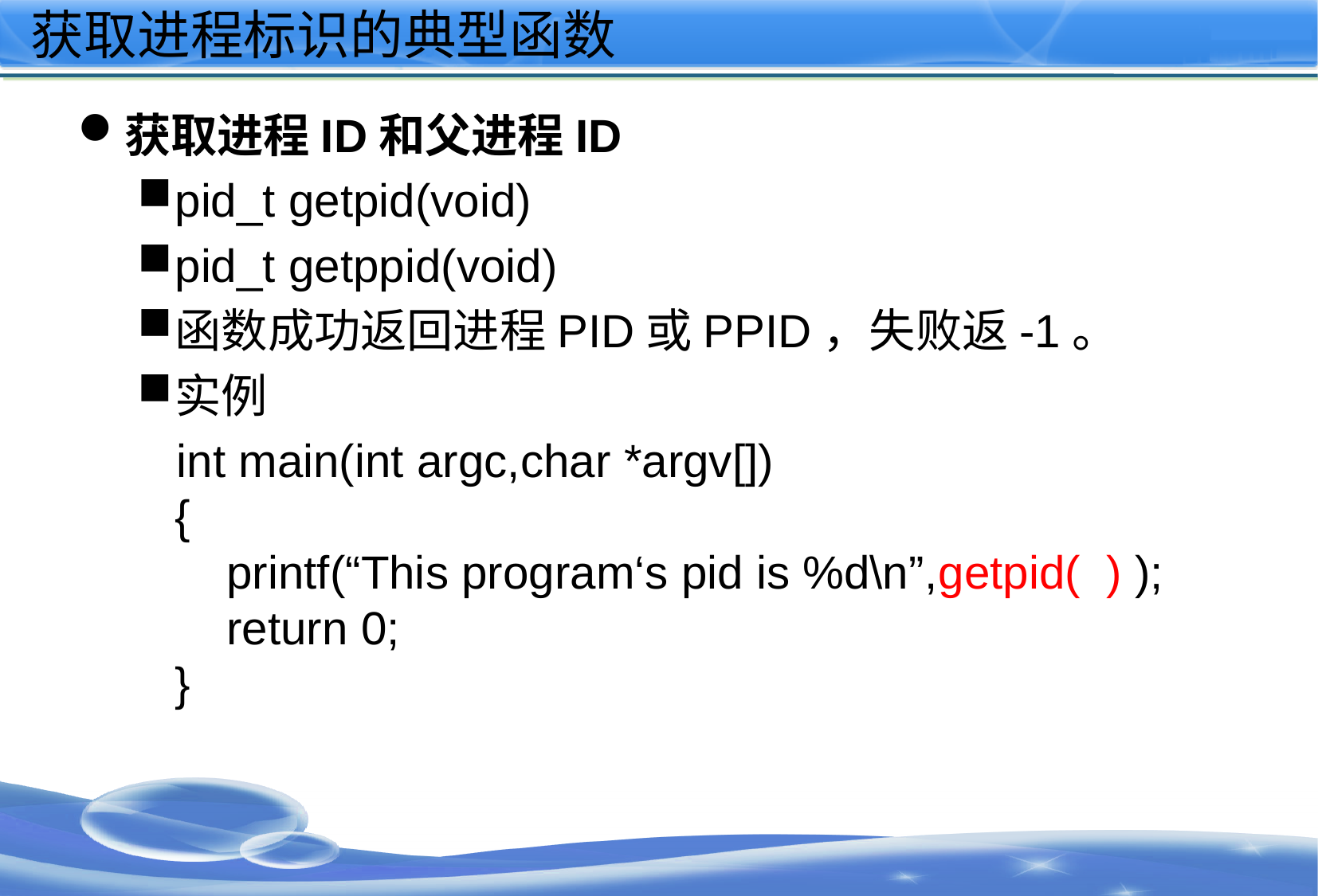

# 获取进程标识的典型函数
获取进程ID和父进程ID
pid_t getpid(void)
pid_t getppid(void)
函数成功返回进程PID或PPID，失败返-1。
实例
   int main(int argc,char *argv[])
{
    printf(“This program‘s pid is %d\n”,getpid(  ) );
    return 0;
}